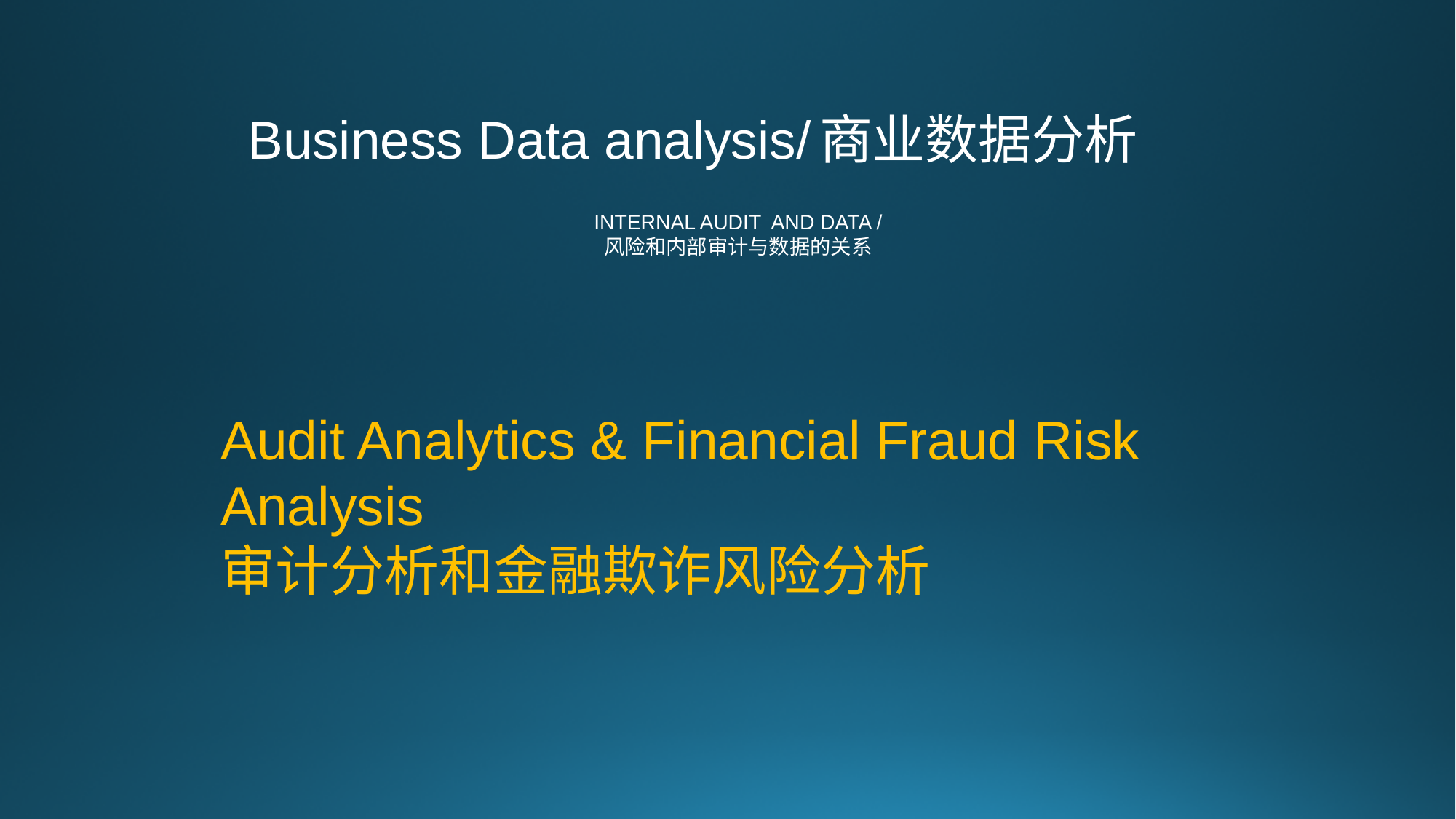

# Business Data analysis/商业数据分析
internal audit  and DATA /
风险和内部审计与数据的关系
Audit Analytics & Financial Fraud Risk Analysis
审计分析和金融欺诈风险分析